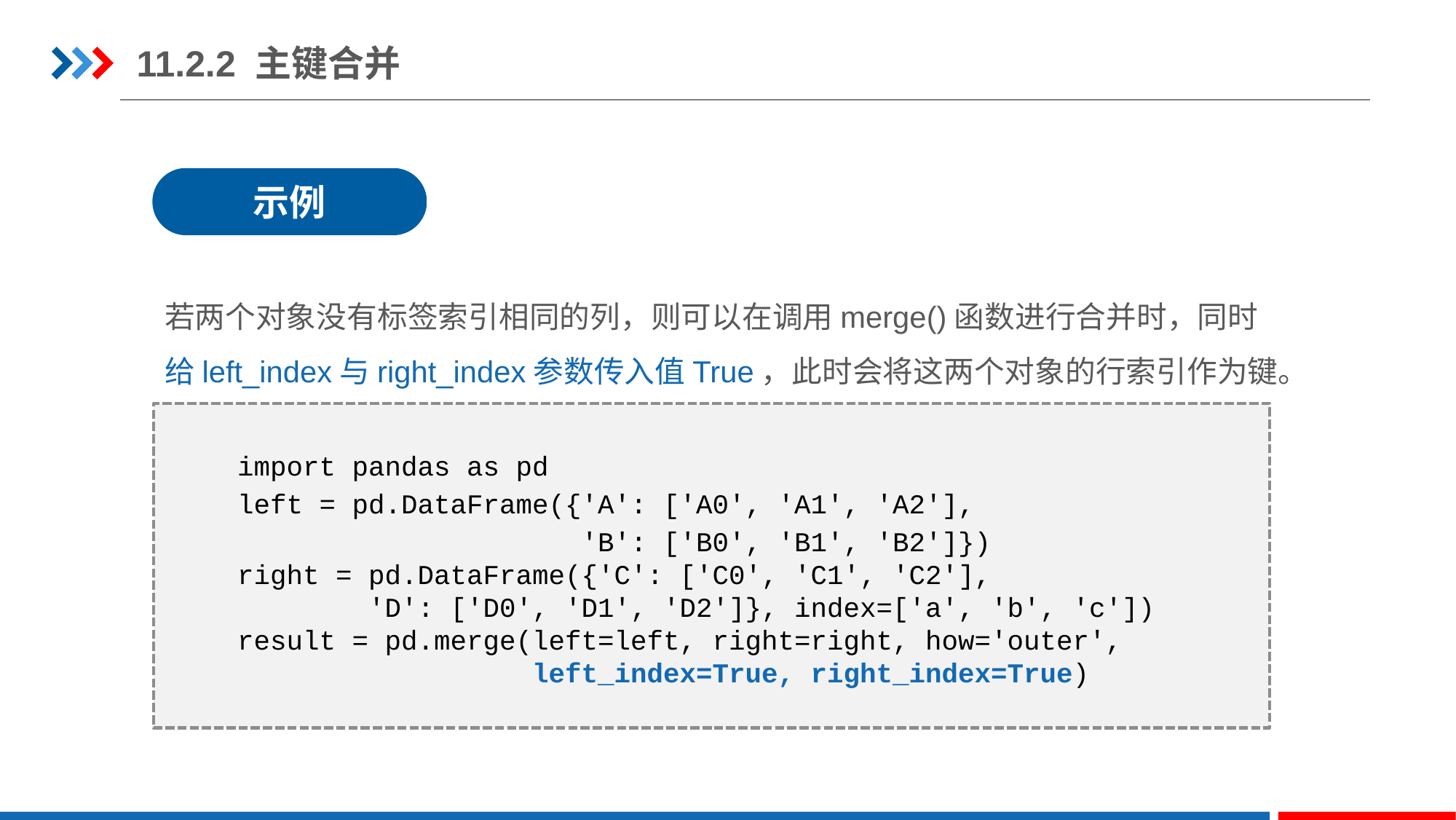

11.2.2 主键合并
示例
若两个对象没有标签索引相同的列，则可以在调用merge()函数进行合并时，同时给left_index与right_index参数传入值True，此时会将这两个对象的行索引作为键。

import pandas as pd
left = pd.DataFrame({'A': ['A0', 'A1', 'A2'],
                     'B': ['B0', 'B1', 'B2']})
right = pd.DataFrame({'C': ['C0', 'C1', 'C2'],
        'D': ['D0', 'D1', 'D2']}, index=['a', 'b', 'c'])
result = pd.merge(left=left, right=right, how='outer',
                  left_index=True, right_index=True)